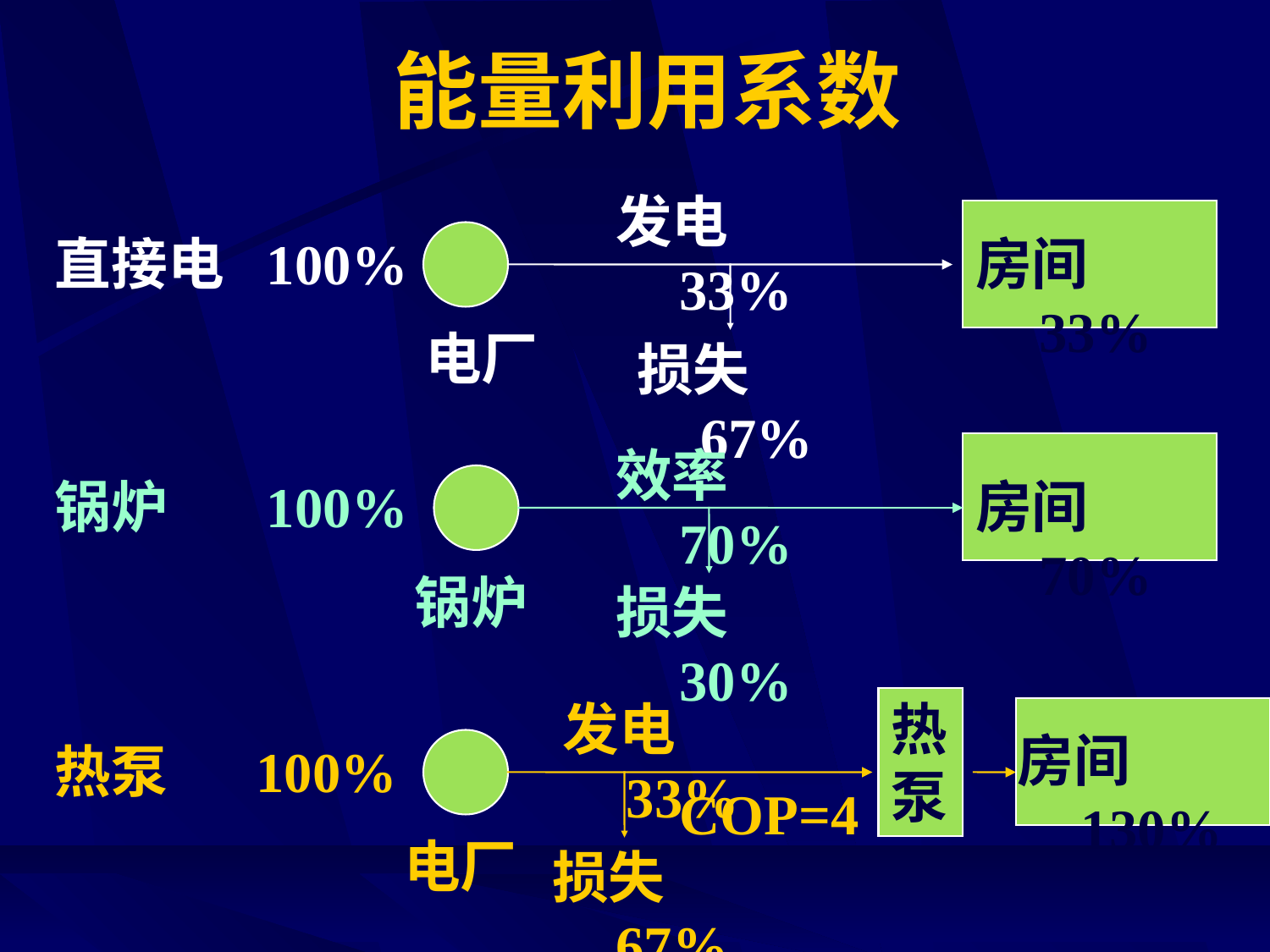

能量利用系数
发电33%

直接电
100%

房间33%

电厂
损失67%
效率70%

锅炉
100%

房间70%

锅炉
损失30%
发电33%

热
泵

房间130%
热泵
100%

COP=4

电厂
损失67%